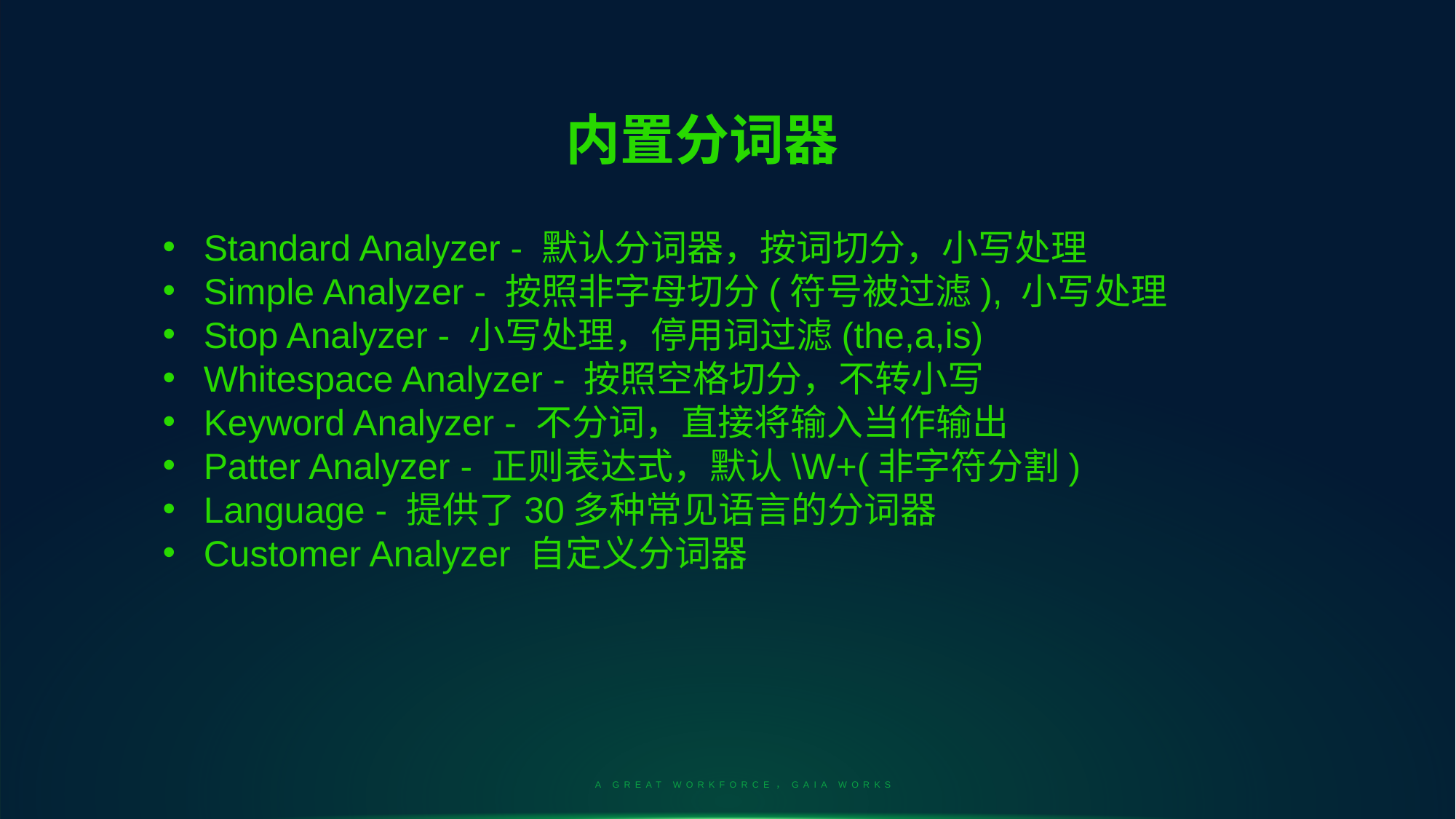

内置分词器
Standard Analyzer - 默认分词器，按词切分，小写处理
Simple Analyzer - 按照非字母切分(符号被过滤), 小写处理
Stop Analyzer - 小写处理，停用词过滤(the,a,is)
Whitespace Analyzer - 按照空格切分，不转小写
Keyword Analyzer - 不分词，直接将输入当作输出
Patter Analyzer - 正则表达式，默认\W+(非字符分割)
Language - 提供了30多种常见语言的分词器
Customer Analyzer 自定义分词器